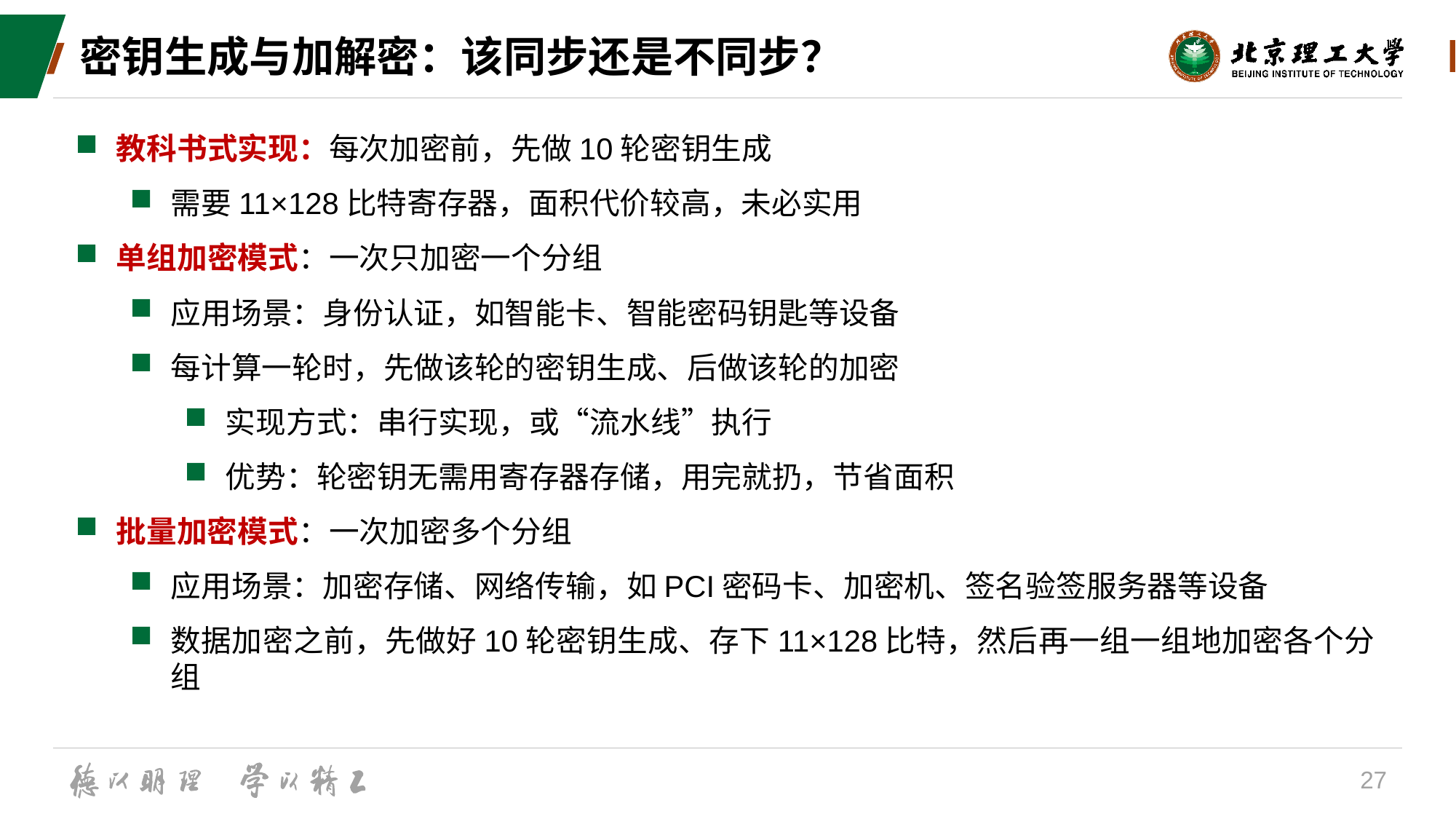

# 密钥生成与加解密：该同步还是不同步？
教科书式实现：每次加密前，先做10轮密钥生成
需要11×128比特寄存器，面积代价较高，未必实用
单组加密模式：一次只加密一个分组
应用场景：身份认证，如智能卡、智能密码钥匙等设备
每计算一轮时，先做该轮的密钥生成、后做该轮的加密
实现方式：串行实现，或“流水线”执行
优势：轮密钥无需用寄存器存储，用完就扔，节省面积
批量加密模式：一次加密多个分组
应用场景：加密存储、网络传输，如PCI密码卡、加密机、签名验签服务器等设备
数据加密之前，先做好10轮密钥生成、存下11×128比特，然后再一组一组地加密各个分组